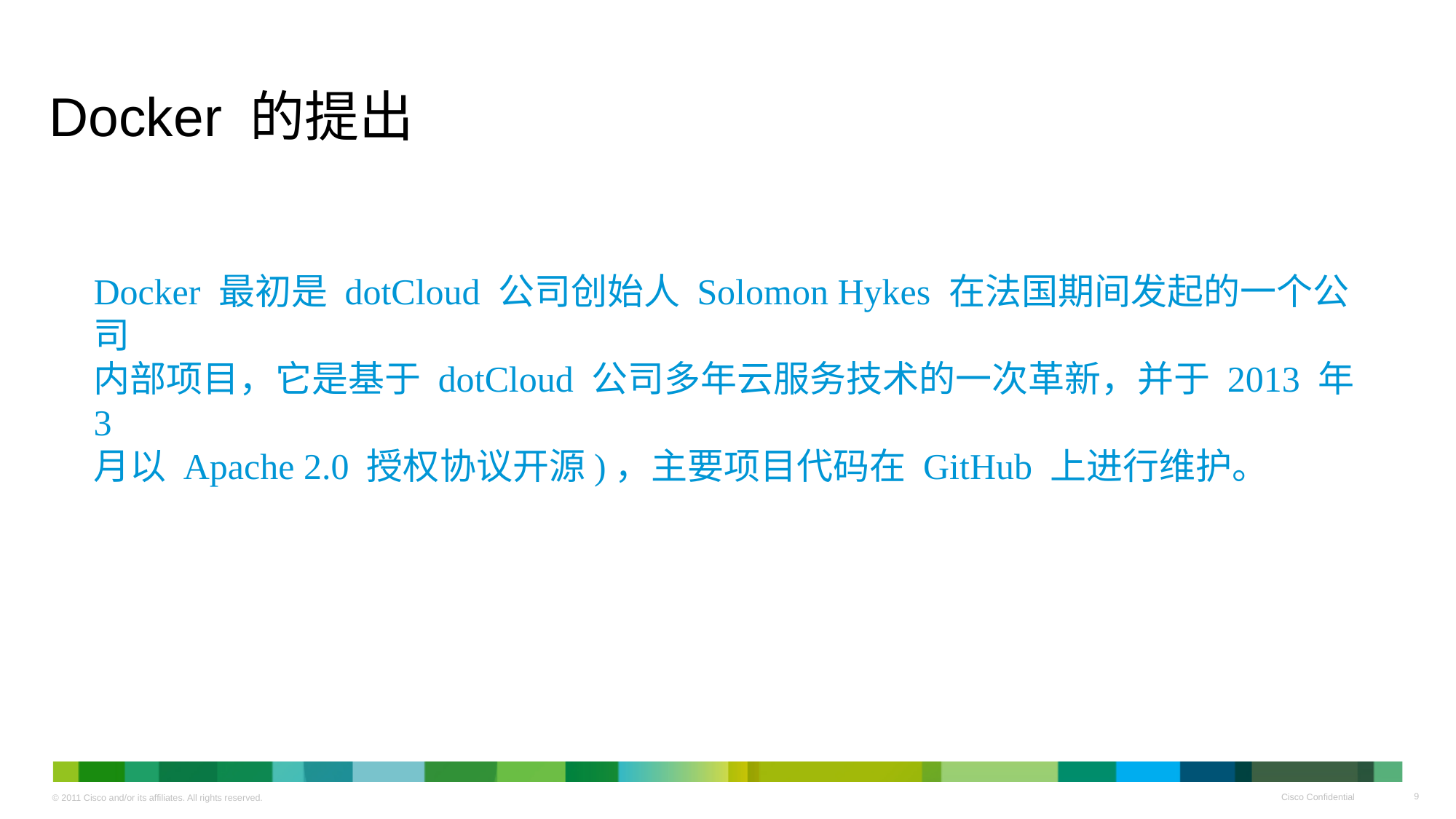

# Docker 的提出
Docker 最初是 dotCloud 公司创始人 Solomon Hykes 在法国期间发起的一个公司
内部项目，它是基于 dotCloud 公司多年云服务技术的一次革新，并于 2013 年 3
月以 Apache 2.0 授权协议开源)，主要项目代码在 GitHub 上进行维护。